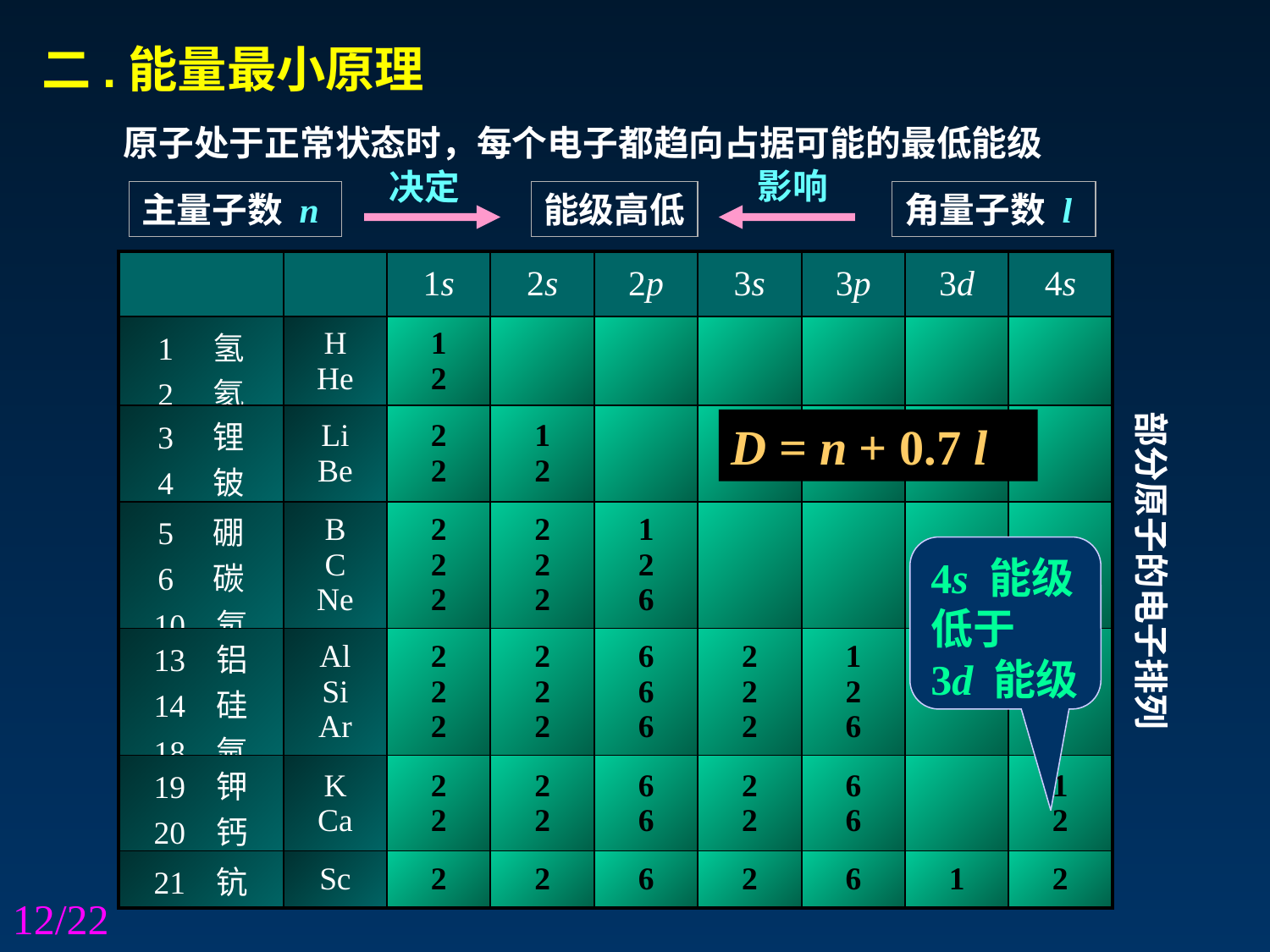

二.能量最小原理
原子处于正常状态时，每个电子都趋向占据可能的最低能级
影响
角量子数 l

决定
主量子数 n

能级高低
|  |  | 1s | 2s | 2p | 3s | 3p | 3d | 4s |
| --- | --- | --- | --- | --- | --- | --- | --- | --- |
| 1 氢 2 氦 | H He | 1 2 |  |  |  |  |  |  |
| 3 锂 4 铍 | Li Be | 2 2 | 1 2 |  |  |  |  |  |
| 5 硼 6 碳 10 氖 | B C Ne | 2 2 2 | 2 2 2 | 1 2 6 |  |  |  |  |
| 13 铝 14 硅 18 氩 | Al Si Ar | 2 2 2 | 2 2 2 | 6 6 6 | 2 2 2 | 1 2 6 |  |  |
| 19 钾 20 钙 | K Ca | 2 2 | 2 2 | 6 6 | 2 2 | 6 6 |  | 1 2 |
| 21 钪 | Sc | 2 | 2 | 6 | 2 | 6 | 1 | 2 |
部分原子的电子排列
D = n + 0.7 l
4s 能级
低于
3d 能级
12/22